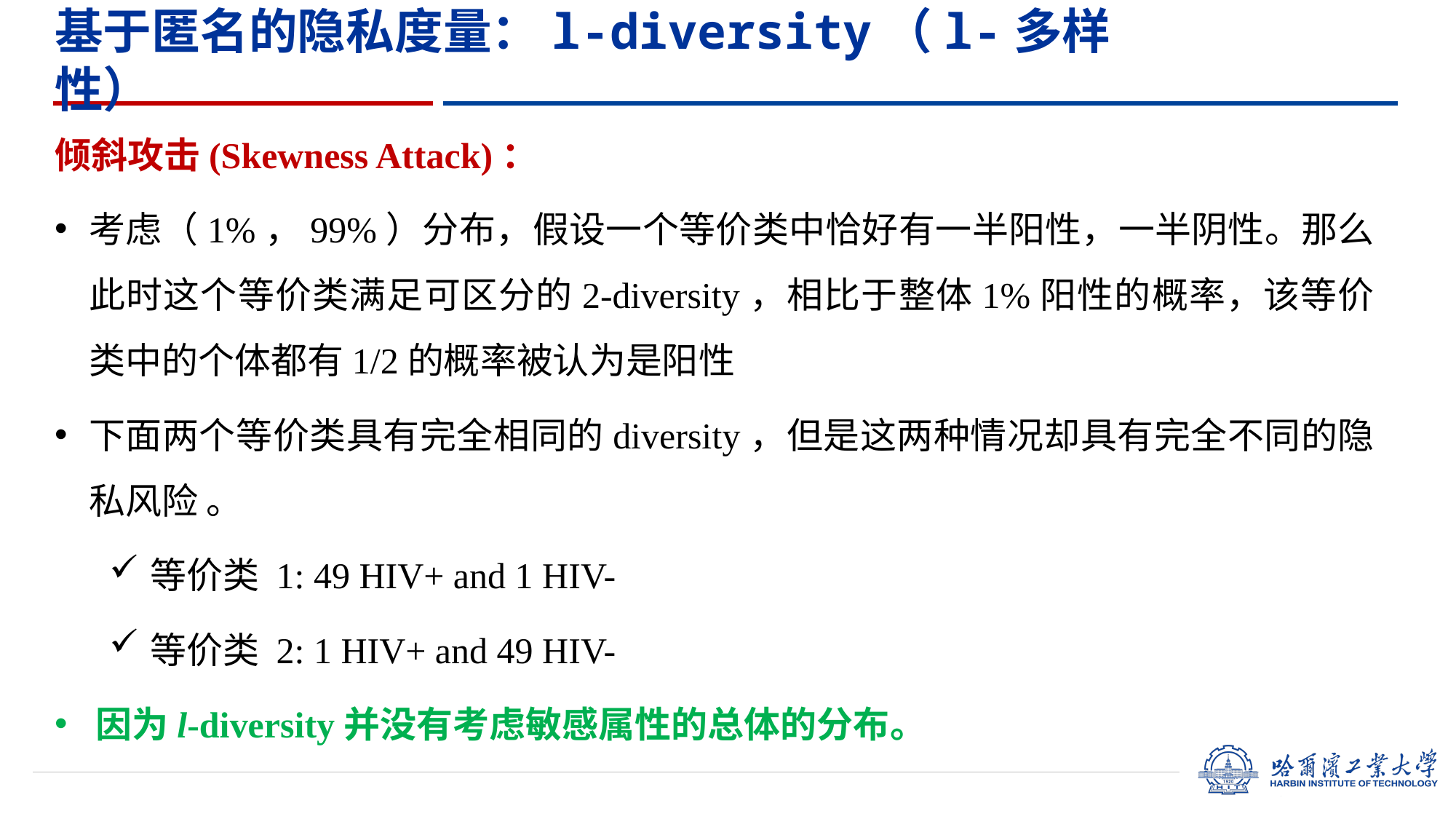

基于匿名的隐私度量：l-diversity（l-多样性）
倾斜攻击(Skewness Attack)：
考虑（1%，99%）分布，假设一个等价类中恰好有一半阳性，一半阴性。那么此时这个等价类满足可区分的2-diversity，相比于整体1%阳性的概率，该等价类中的个体都有1/2的概率被认为是阳性
下面两个等价类具有完全相同的diversity，但是这两种情况却具有完全不同的隐私风险 。
等价类 1: 49 HIV+ and 1 HIV-
等价类 2: 1 HIV+ and 49 HIV-
因为l-diversity并没有考虑敏感属性的总体的分布。